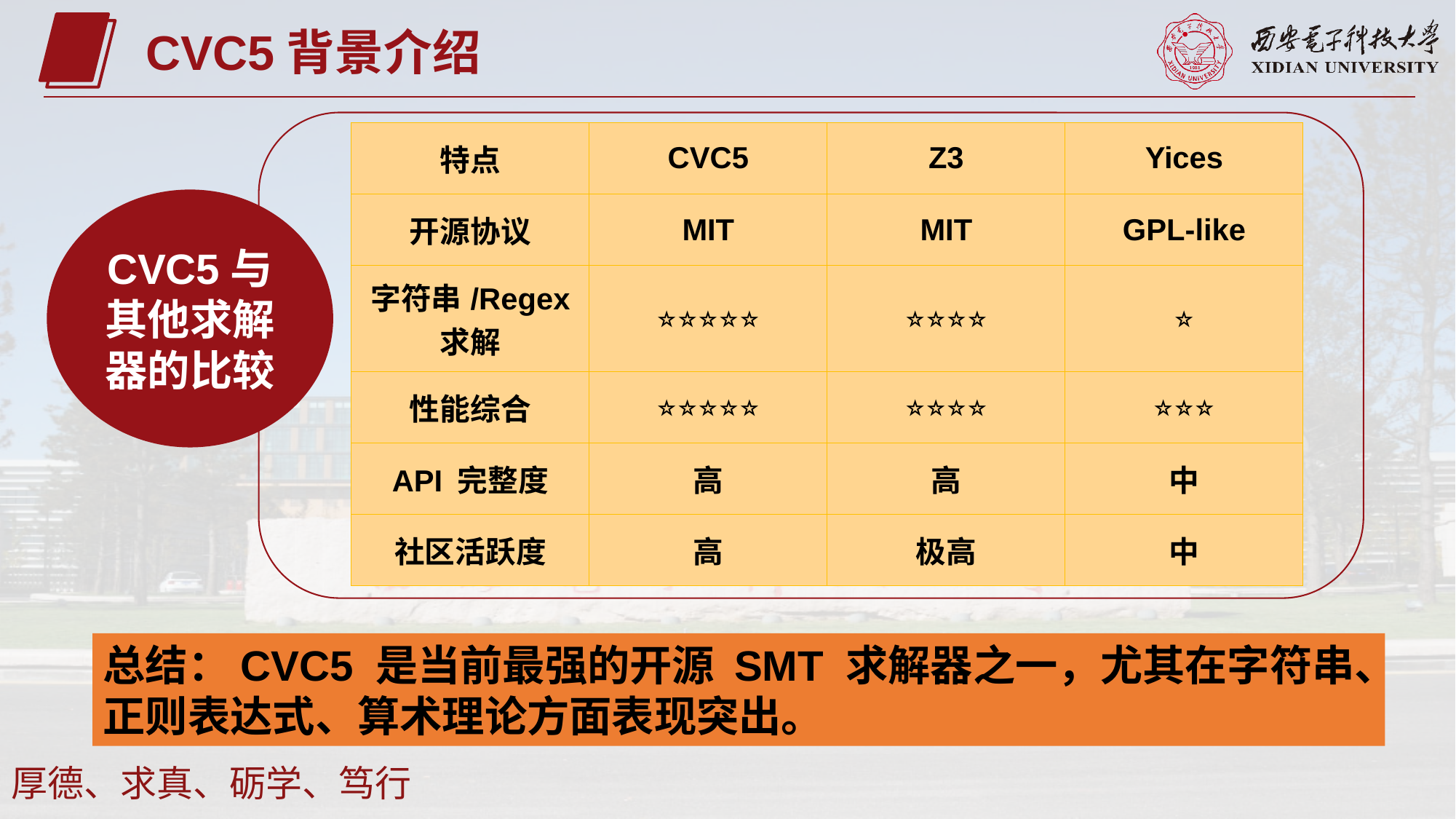

CVC5背景介绍

| 特点 | CVC5 | Z3 | Yices |
| --- | --- | --- | --- |
| 开源协议 | MIT | MIT | GPL-like |
| 字符串/Regex 求解 | ⭐⭐⭐⭐⭐ | ⭐⭐⭐⭐ | ⭐ |
| 性能综合 | ⭐⭐⭐⭐⭐ | ⭐⭐⭐⭐ | ⭐⭐⭐ |
| API 完整度 | 高 | 高 | 中 |
| 社区活跃度 | 高 | 极高 | 中 |

CVC5与其他求解器的比较
总结：CVC5 是当前最强的开源 SMT 求解器之一，尤其在字符串、正则表达式、算术理论方面表现突出。